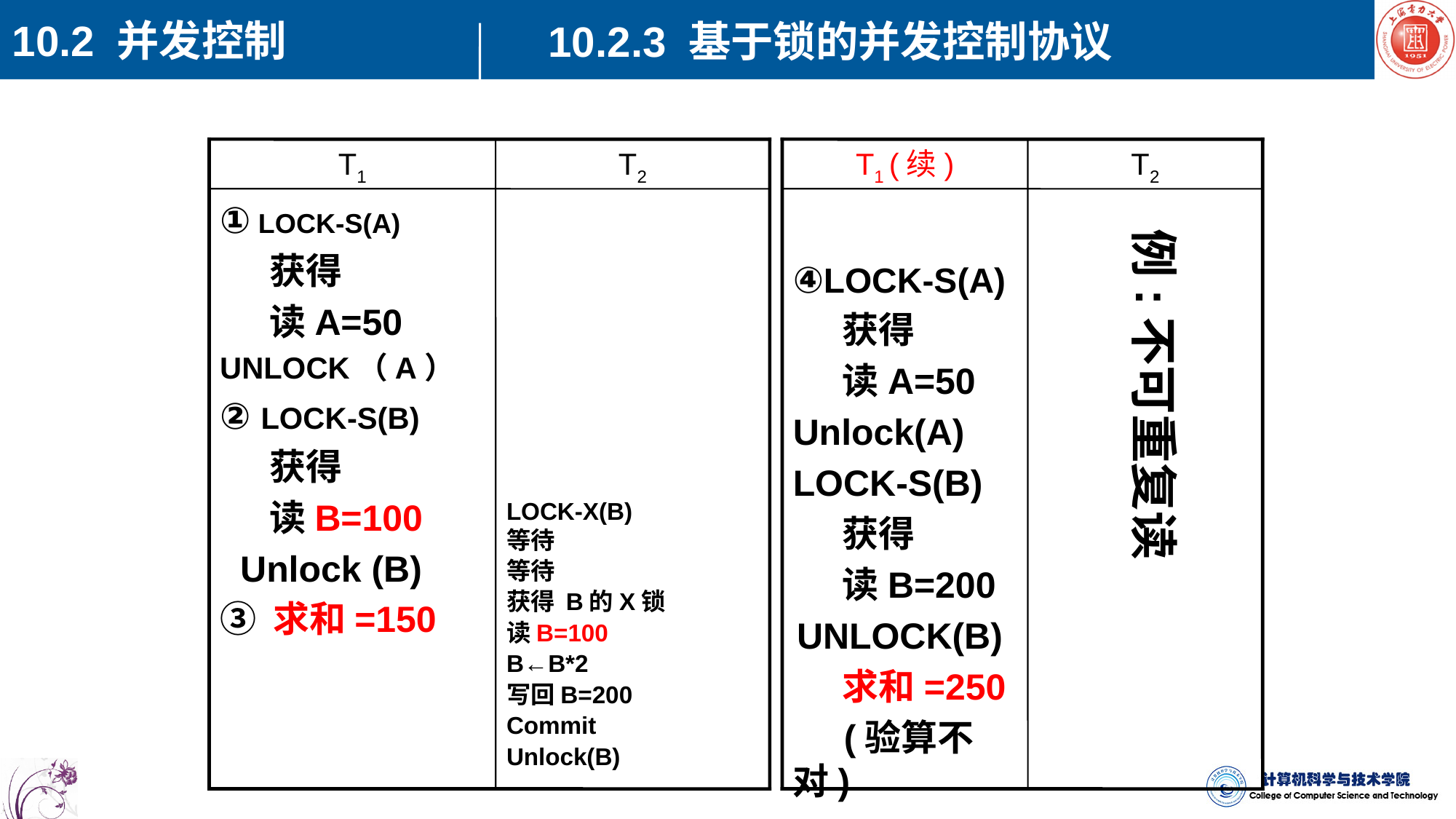

10.2 并发控制
10.2.3 基于锁的并发控制协议
T1 (续)

T2

④LOCK-S(A)
     获得
     读A=50
Unlock(A)
LOCK-S(B)
     获得
     读B=200
UNLOCK(B)
     求和=250
     (验算不对)

T1

T2

① LOCK-S(A)
     获得
     读A=50
UNLOCK（A）
② LOCK-S(B)
     获得
     读B=100
  Unlock (B)
③ 求和=150

LOCK-X(B)
等待
等待
获得 B的X锁
读B=100
B←B*2
写回B=200
Commit
Unlock(B)

例:不可重复读